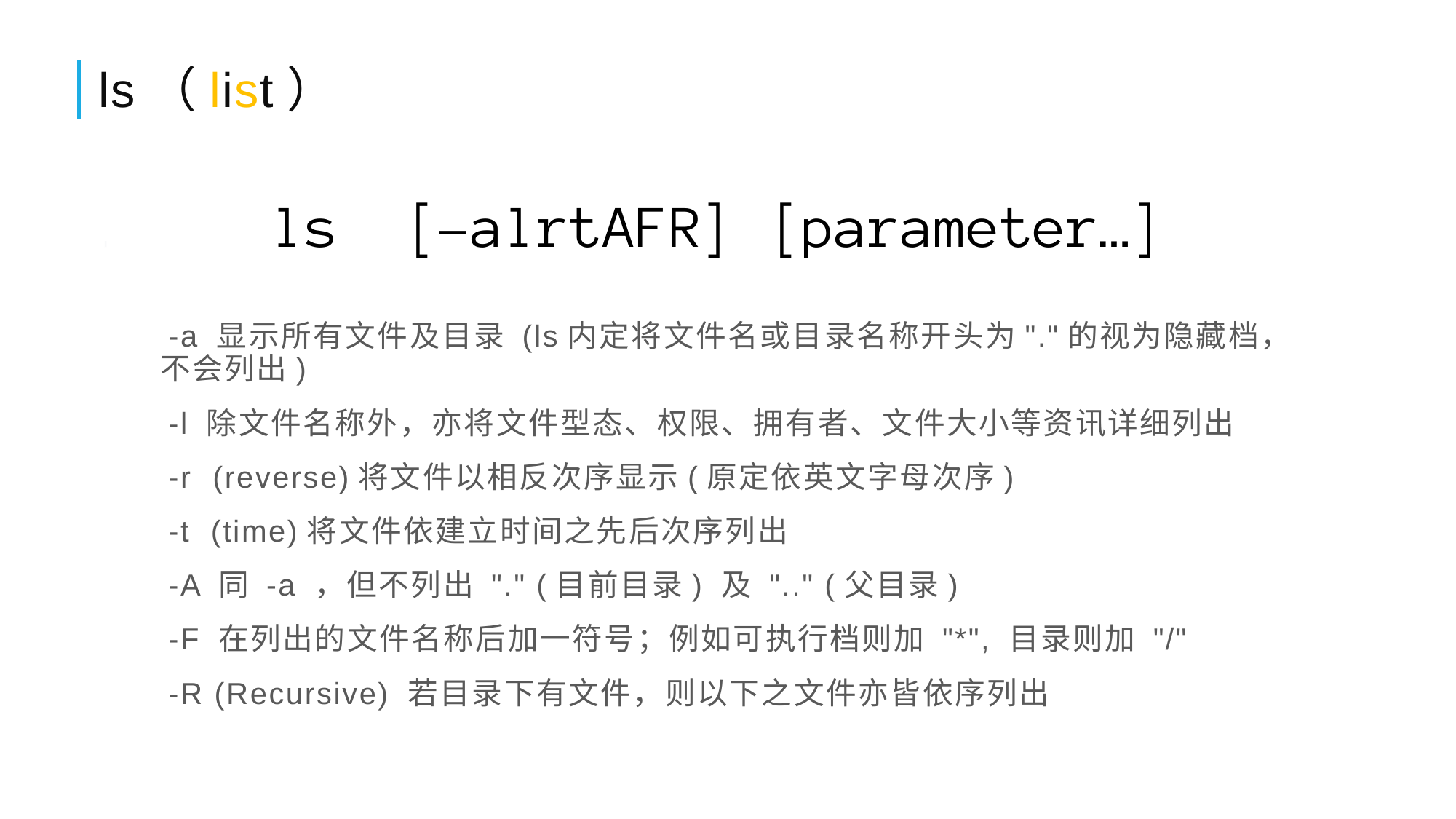

# ls（list）
ls  [-alrtAFR] [parameter…]

-a 显示所有文件及目录 (ls内定将文件名或目录名称开头为"."的视为隐藏档，不会列出)
-l 除文件名称外，亦将文件型态、权限、拥有者、文件大小等资讯详细列出
-r  (reverse)将文件以相反次序显示(原定依英文字母次序)
-t  (time)将文件依建立时间之先后次序列出
-A 同 -a ，但不列出 "." (目前目录) 及 ".." (父目录)
-F 在列出的文件名称后加一符号；例如可执行档则加 "*", 目录则加 "/"
-R (Recursive) 若目录下有文件，则以下之文件亦皆依序列出